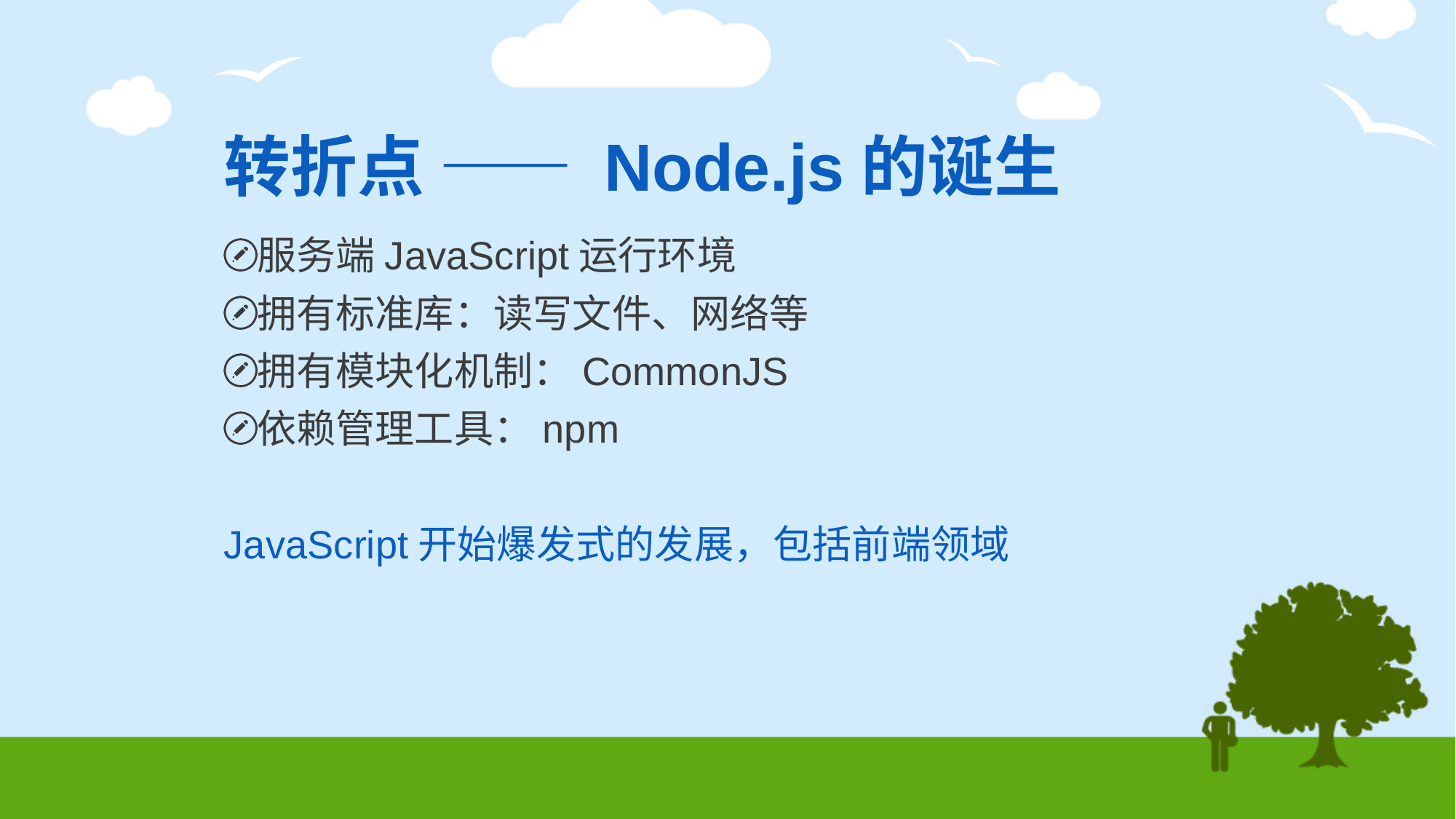

# 转折点 —— Node.js的诞生
服务端JavaScript运行环境
拥有标准库：读写文件、网络等
拥有模块化机制：CommonJS
依赖管理工具：npm

JavaScript开始爆发式的发展，包括前端领域